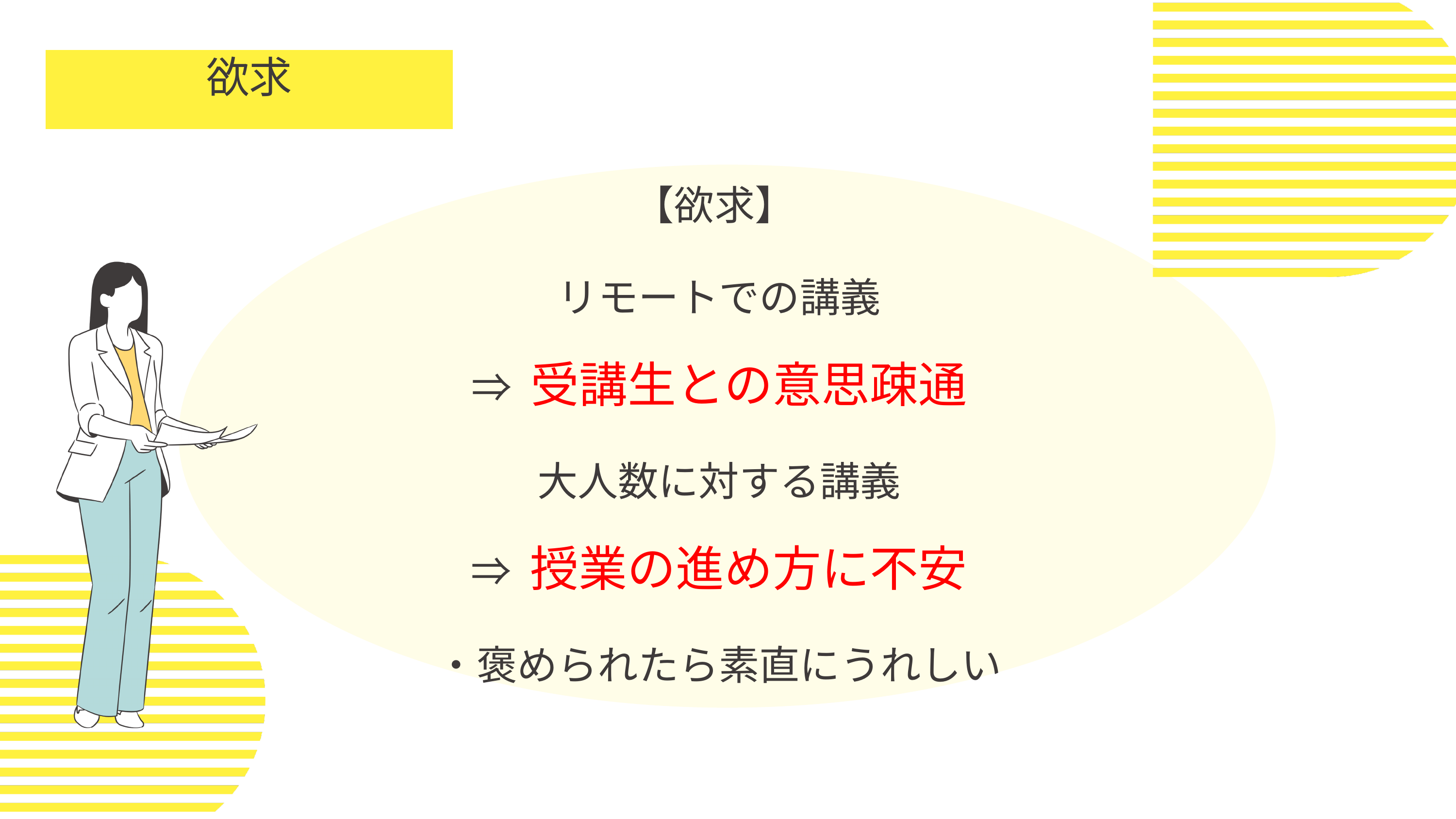

欲求

【欲求】
リモートでの講義
⇒ 受講生との意思疎通
大人数に対する講義
⇒ 授業の進め方に不安
・褒められたら素直にうれしい

【エピソード】
職歴：転職
仕事：在宅 / 就業17:30
睡眠：6時間以下
公私混同しない
彼女はいないけど遊んでる